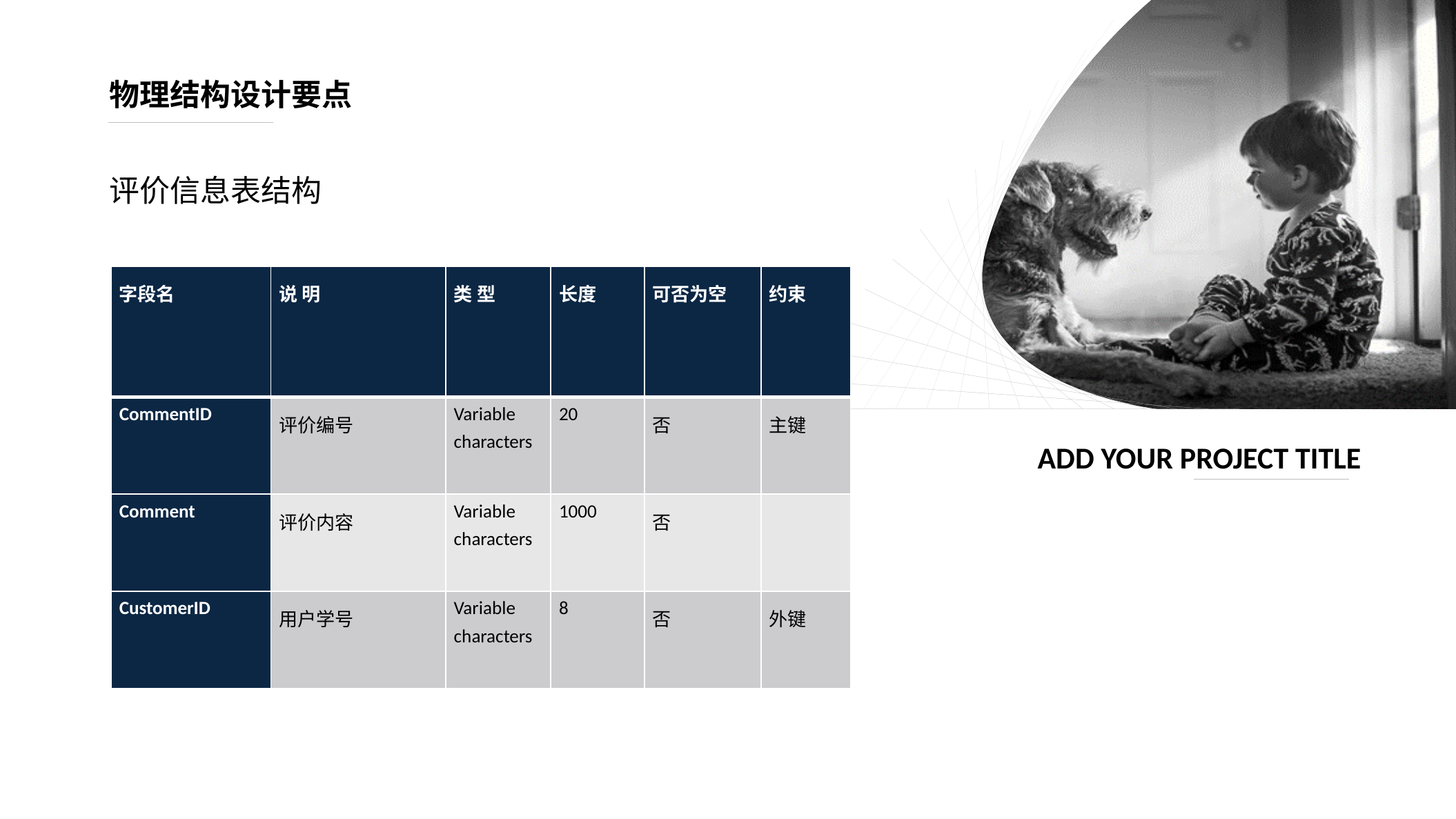

物理结构设计要点

评价信息表结构

| 字段名 | 说 明 | 类 型 | 长度 | 可否为空 | 约束 |
| --- | --- | --- | --- | --- | --- |
| CommentID | 评价编号 | Variable characters | 20 | 否 | 主键 |
| Comment | 评价内容 | Variable characters | 1000 | 否 |  |
| CustomerID | 用户学号 | Variable characters | 8 | 否 | 外键 |

ADD YOUR PROJECT TITLE